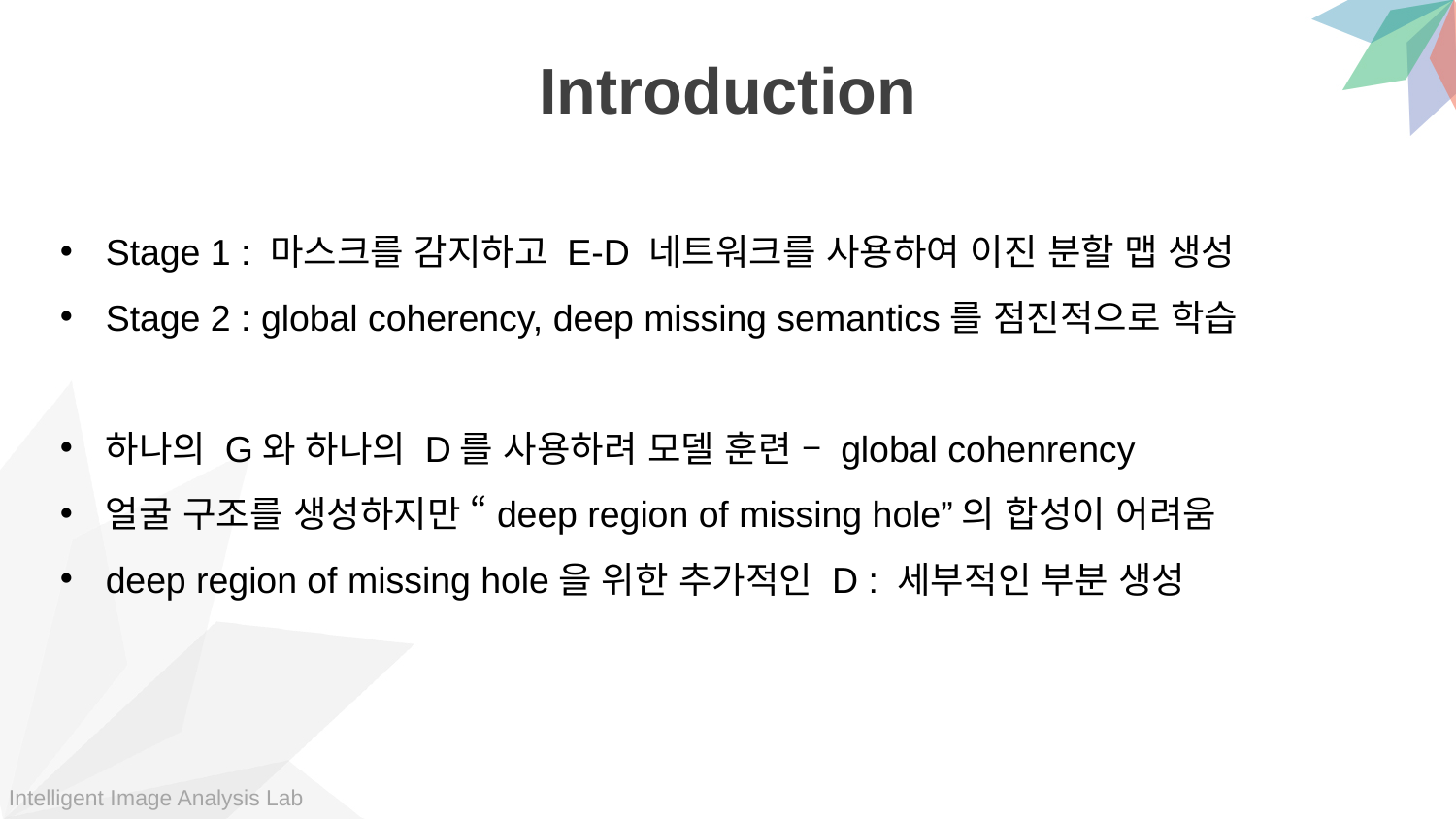

Introduction
Stage 1 : 마스크를 감지하고 E-D 네트워크를 사용하여 이진 분할 맵 생성
Stage 2 : global coherency, deep missing semantics를 점진적으로 학습

하나의 G와 하나의 D를 사용하려 모델 훈련 – global cohenrency
얼굴 구조를 생성하지만 “deep region of missing hole”의 합성이 어려움
deep region of missing hole을 위한 추가적인 D : 세부적인 부분 생성